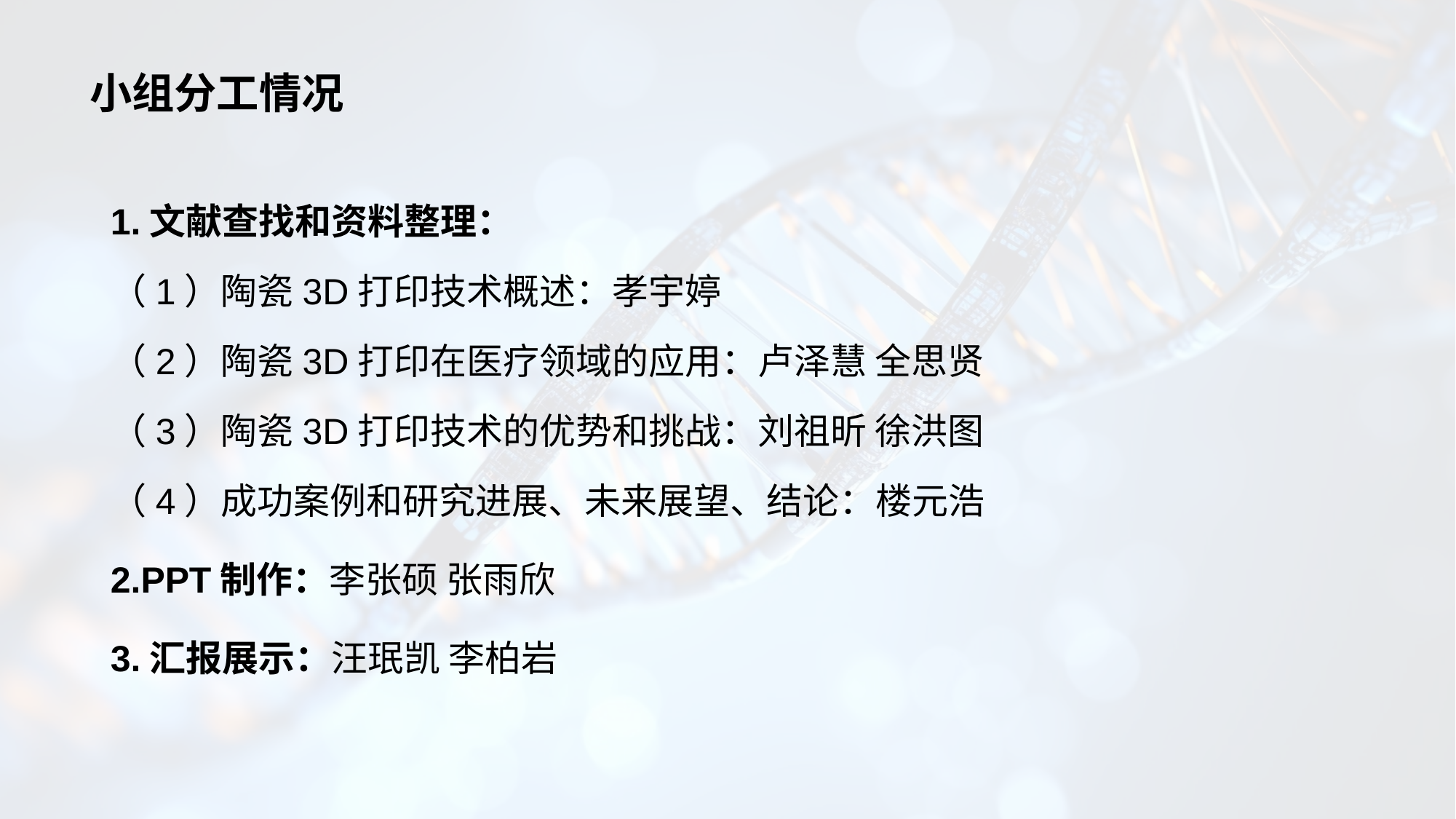

# 小组分工情况
1.文献查找和资料整理：
（1）陶瓷3D打印技术概述：孝宇婷
（2）陶瓷3D打印在医疗领域的应用：卢泽慧 全思贤
（3）陶瓷3D打印技术的优势和挑战：刘祖昕 徐洪图
（4）成功案例和研究进展、未来展望、结论：楼元浩
2.PPT制作：李张硕 张雨欣
3.汇报展示：汪珉凯 李柏岩